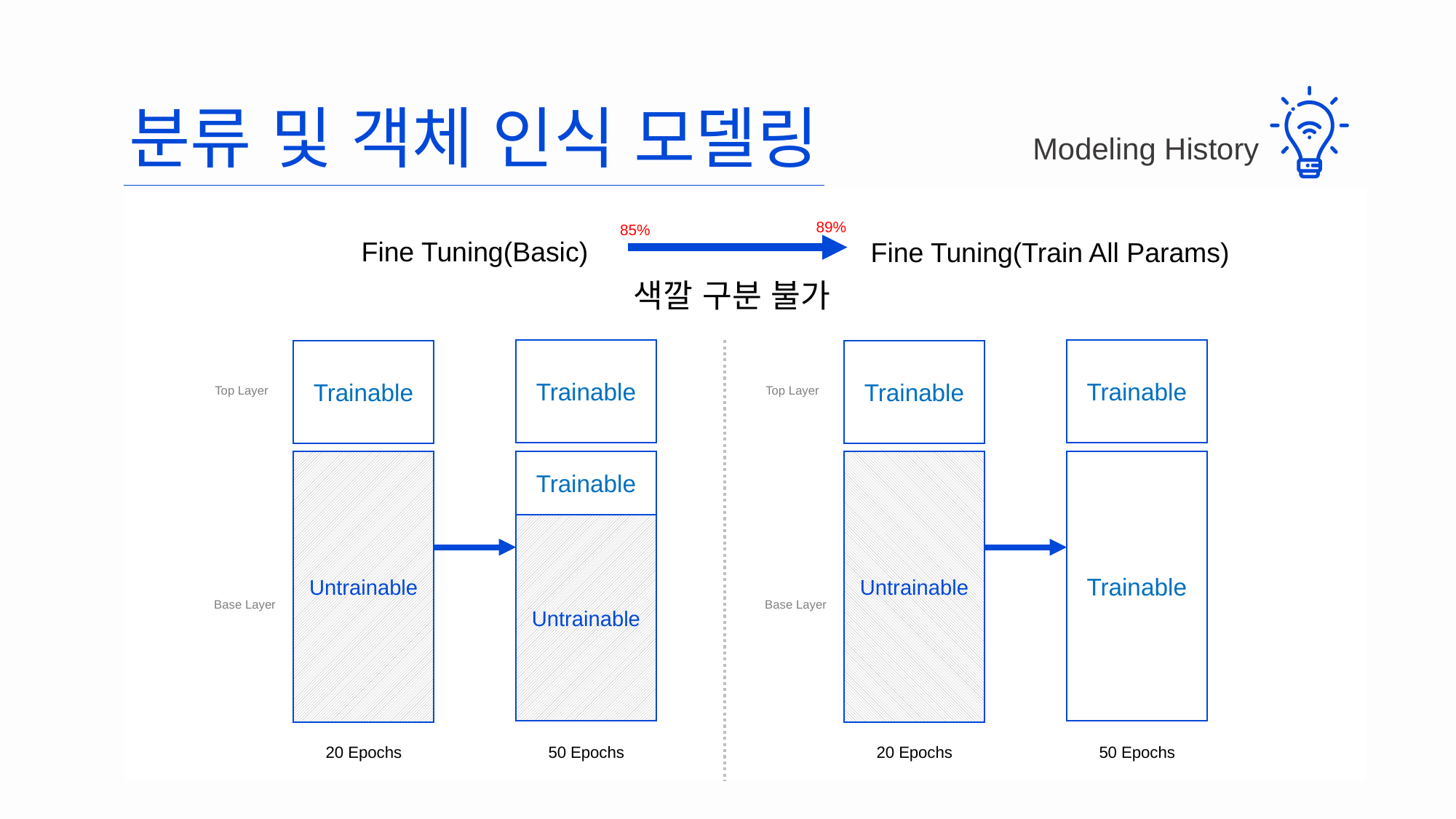

분류 및 객체 인식 모델링
Modeling History

89%
85%
Fine Tuning(Basic)
Fine Tuning(Train All Params)
색깔 구분 불가
Trainable
Trainable
Untrainable
Trainable
Trainable
Untrainable
Trainable
Untrainable
Top Layer
Top Layer
Trainable
Base Layer
Base Layer
20 Epochs
50 Epochs
20 Epochs
50 Epochs